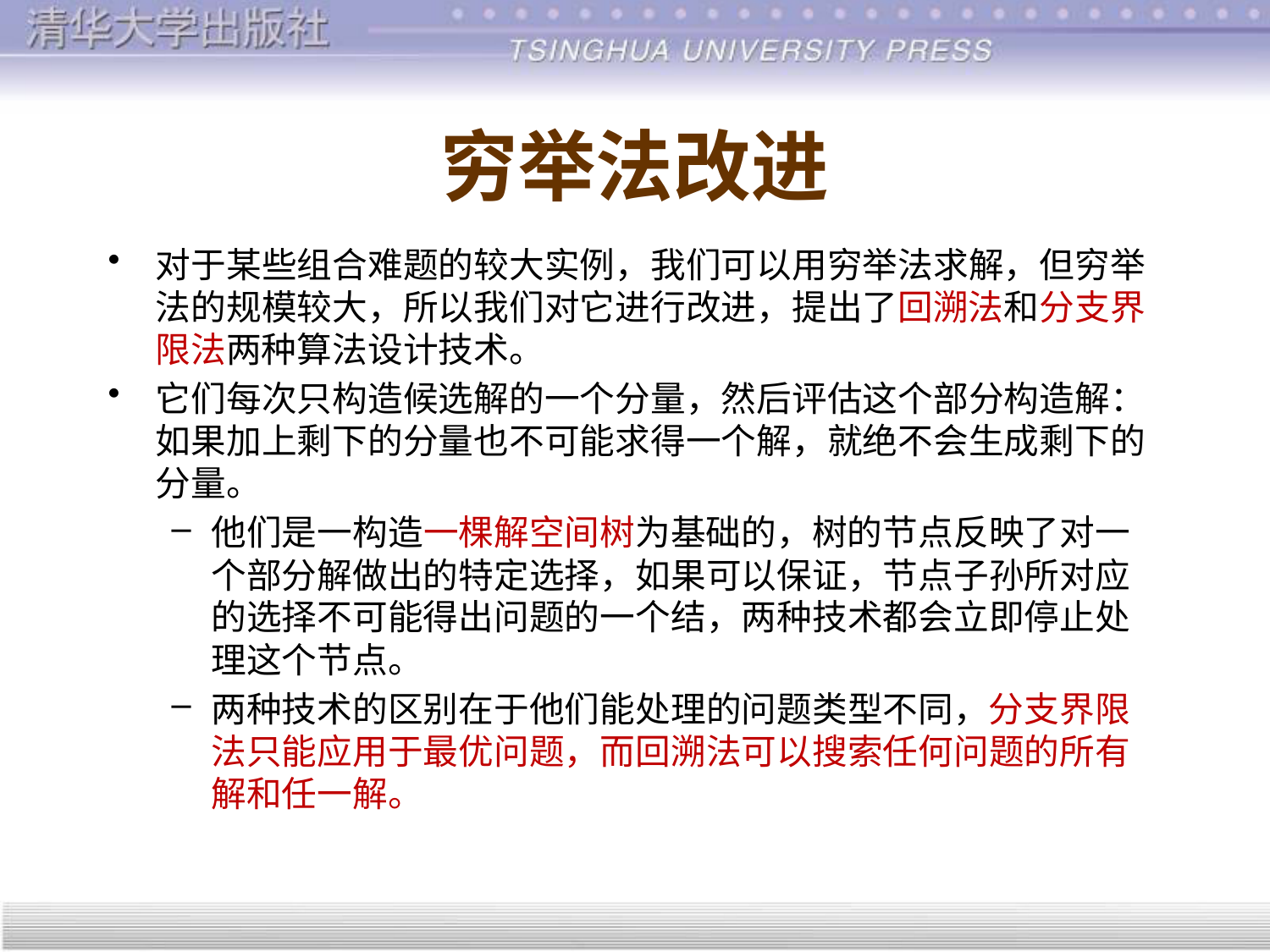

# 穷举法改进
对于某些组合难题的较大实例，我们可以用穷举法求解，但穷举法的规模较大，所以我们对它进行改进，提出了回溯法和分支界限法两种算法设计技术。
它们每次只构造候选解的一个分量，然后评估这个部分构造解：如果加上剩下的分量也不可能求得一个解，就绝不会生成剩下的分量。
他们是一构造一棵解空间树为基础的，树的节点反映了对一个部分解做出的特定选择，如果可以保证，节点子孙所对应的选择不可能得出问题的一个结，两种技术都会立即停止处理这个节点。
两种技术的区别在于他们能处理的问题类型不同，分支界限法只能应用于最优问题，而回溯法可以搜索任何问题的所有解和任一解。